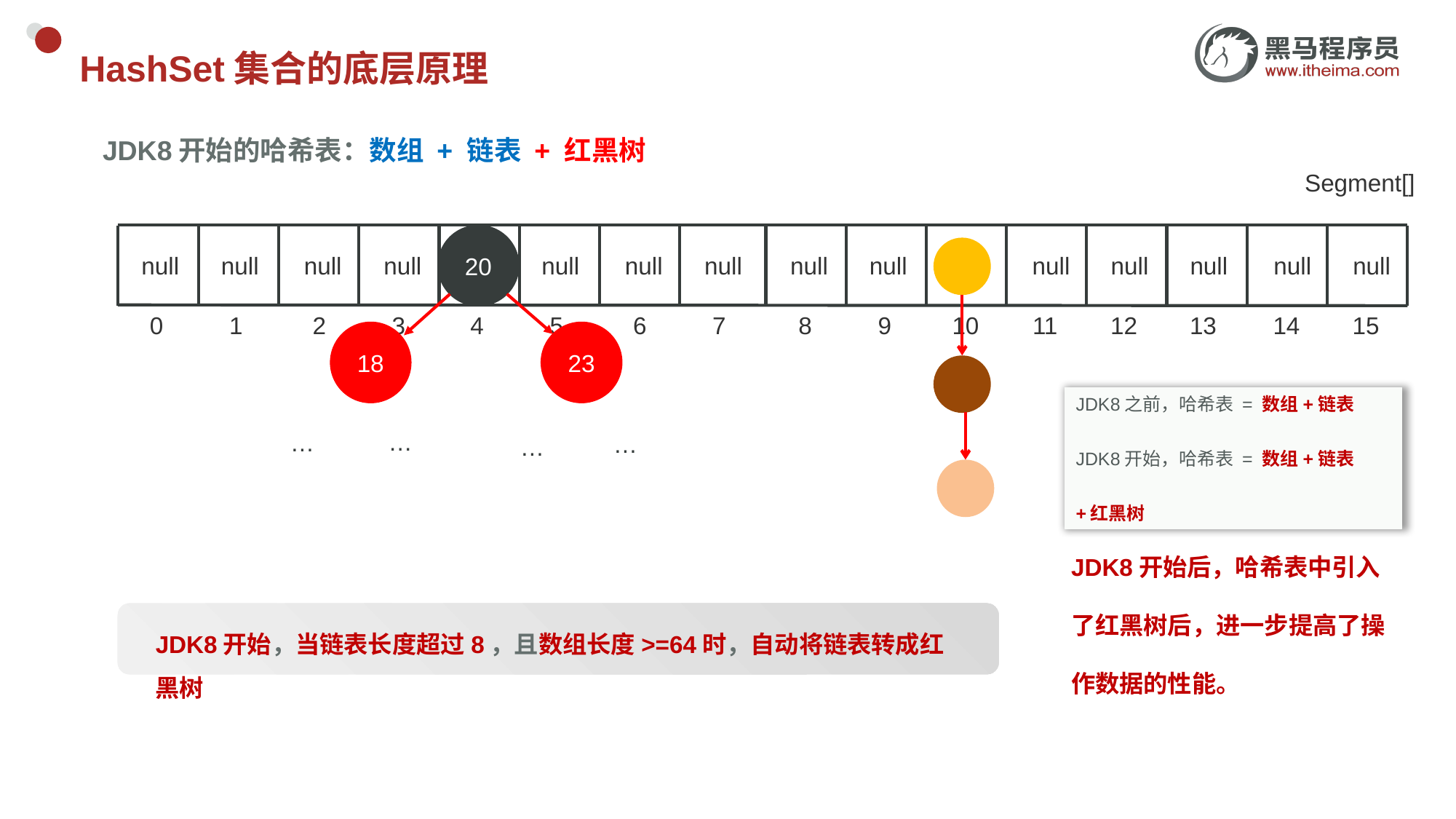

# HashSet集合的底层原理
JDK8开始的哈希表：数组 + 链表 + 红黑树
Segment[]
20

null
null
null
null
null
null
null
null
null
null
null
null
null
null
0
1
2
3
4
5
6
7
8
9
10
11
12
13
14
15
18
23

JDK8之前，哈希表 = 数组+链表
JDK8开始，哈希表 = 数组+链表+红黑树
…
…
…
…

JDK8开始后，哈希表中引入了红黑树后，进一步提高了操作数据的性能。

JDK8开始，当链表长度超过8，且数组长度>=64时，自动将链表转成红黑树